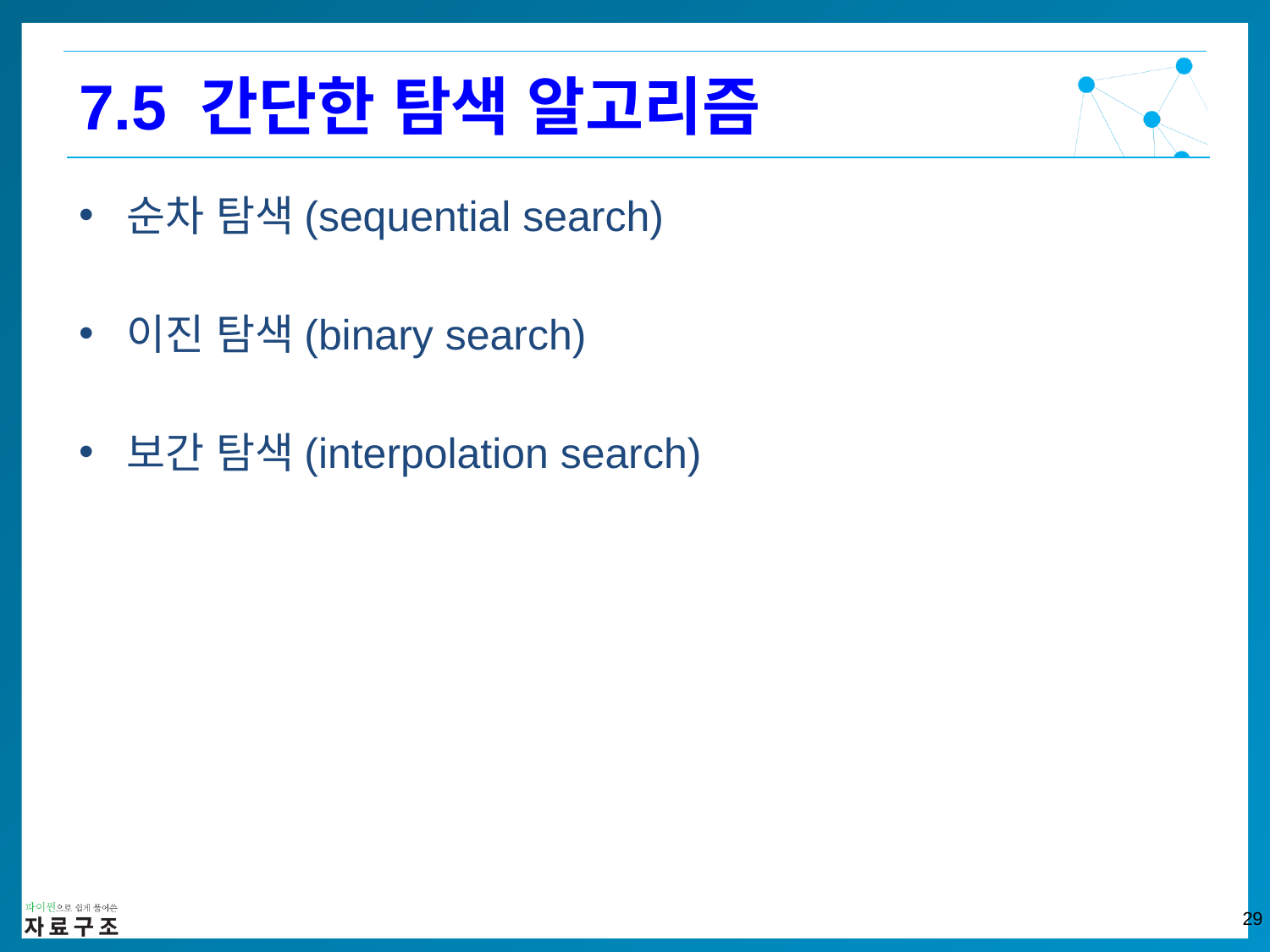

7.5 간단한 탐색 알고리즘
순차 탐색(sequential search)

이진 탐색(binary search)

보간 탐색(interpolation search)